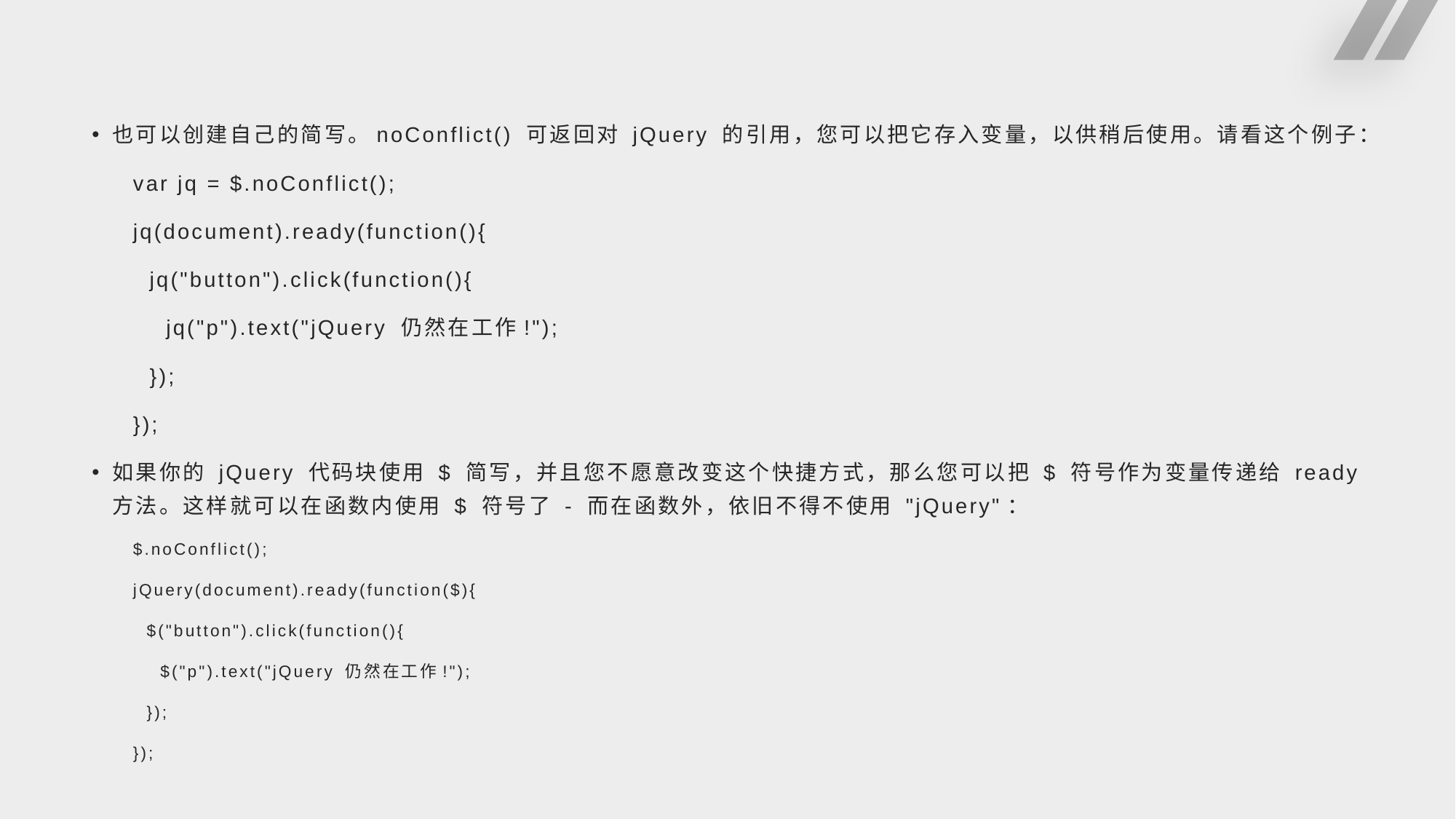

#
也可以创建自己的简写。noConflict() 可返回对 jQuery 的引用，您可以把它存入变量，以供稍后使用。请看这个例子：
var jq = $.noConflict();
jq(document).ready(function(){
  jq("button").click(function(){
    jq("p").text("jQuery 仍然在工作!");
  });
});
如果你的 jQuery 代码块使用 $ 简写，并且您不愿意改变这个快捷方式，那么您可以把 $ 符号作为变量传递给 ready 方法。这样就可以在函数内使用 $ 符号了 - 而在函数外，依旧不得不使用 "jQuery"：
$.noConflict();
jQuery(document).ready(function($){
  $("button").click(function(){
    $("p").text("jQuery 仍然在工作!");
  });
});